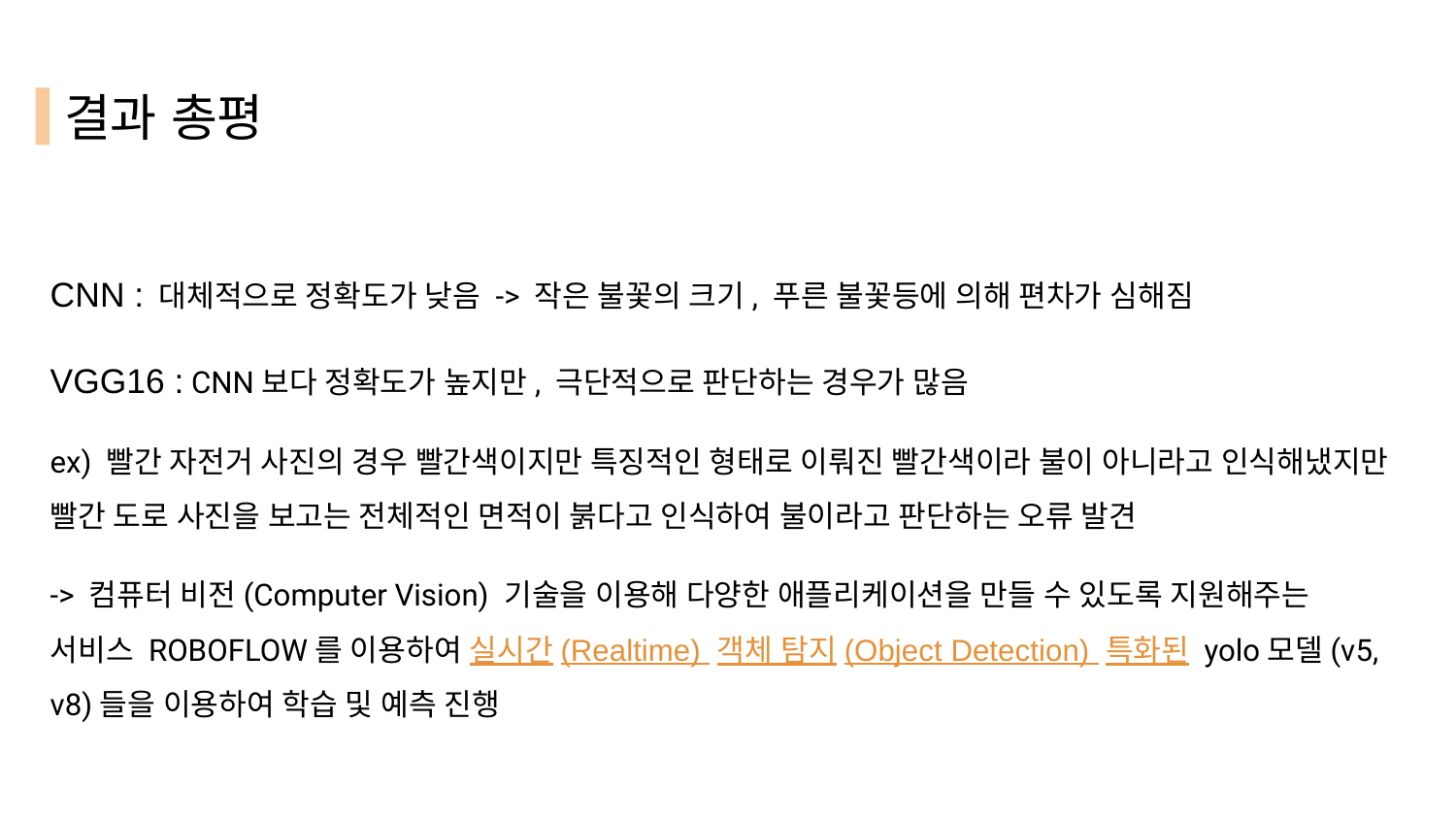

# 결과 총평

CNN : 대체적으로 정확도가 낮음 -> 작은 불꽃의 크기, 푸른 불꽃등에 의해 편차가 심해짐
VGG16 : CNN보다 정확도가 높지만, 극단적으로 판단하는 경우가 많음
ex) 빨간 자전거 사진의 경우 빨간색이지만 특징적인 형태로 이뤄진 빨간색이라 불이 아니라고 인식해냈지만 빨간 도로 사진을 보고는 전체적인 면적이 붉다고 인식하여 불이라고 판단하는 오류 발견
-> 컴퓨터 비전(Computer Vision) 기술을 이용해 다양한 애플리케이션을 만들 수 있도록 지원해주는 서비스 ROBOFLOW를 이용하여 실시간(Realtime) 객체 탐지(Object Detection) 특화된 yolo모델(v5, v8)들을 이용하여 학습 및 예측 진행